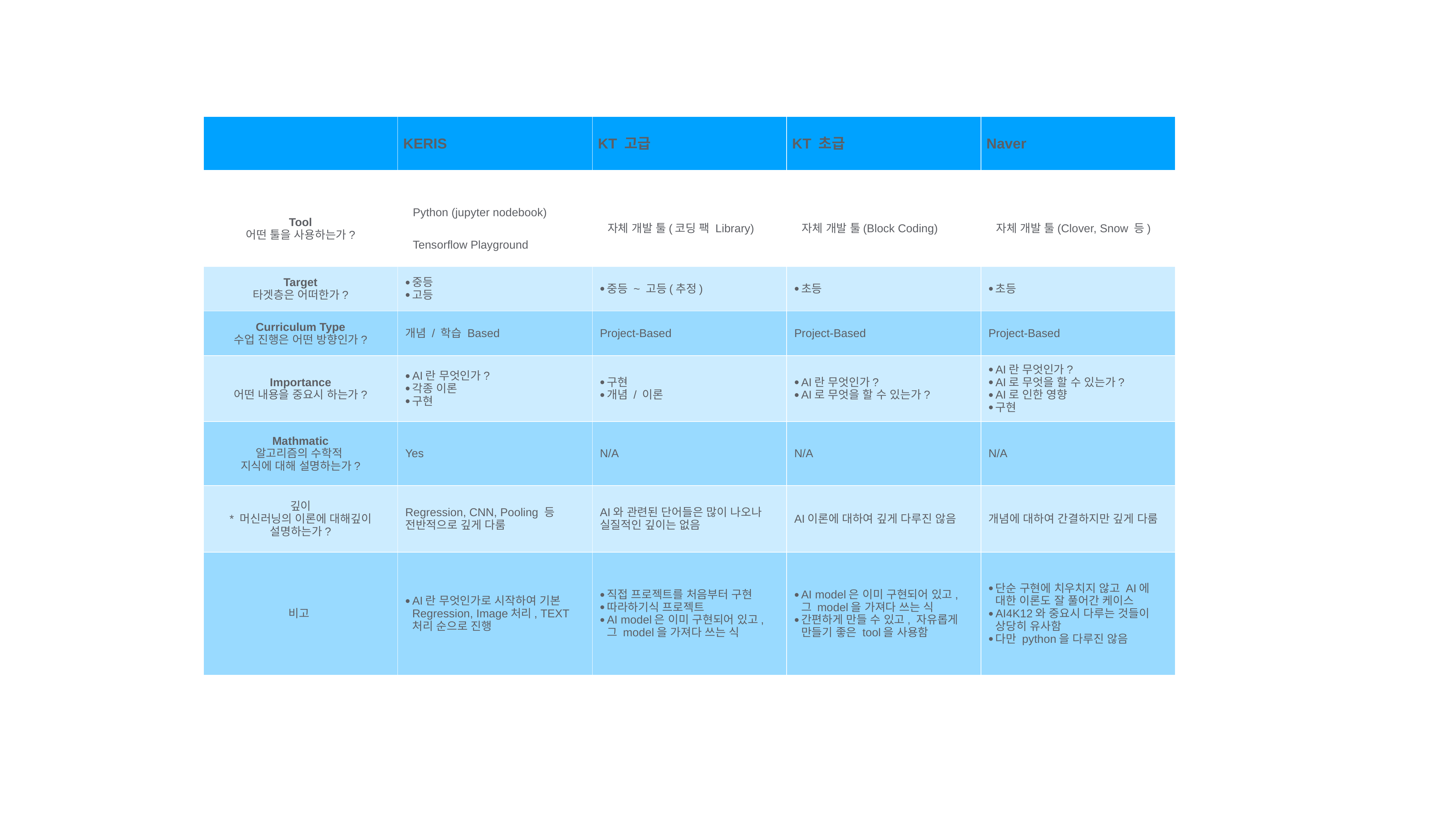

|  | KERIS | KT 고급 | KT 초급 | Naver |
| --- | --- | --- | --- | --- |
| Tool 어떤 툴을 사용하는가? | Python (jupyter nodebook) Tensorflow Playground | 자체 개발 툴(코딩 팩 Library) | 자체 개발 툴(Block Coding) | 자체 개발 툴(Clover, Snow 등) |
| Target 타겟층은 어떠한가? | 중등 고등 | 중등 ~ 고등(추정) | 초등 | 초등 |
| Curriculum Type 수업 진행은 어떤 방향인가? | 개념 / 학습 Based | Project-Based | Project-Based | Project-Based |
| Importance 어떤 내용을 중요시 하는가? | AI란 무엇인가? 각종 이론 구현 | 구현 개념 / 이론 | AI란 무엇인가? AI로 무엇을 할 수 있는가? | AI란 무엇인가? AI로 무엇을 할 수 있는가? AI로 인한 영향 구현 |
| Mathmatic 알고리즘의 수학적 지식에 대해 설명하는가? | Yes | N/A | N/A | N/A |
| 깊이 \* 머신러닝의 이론에 대해 깊이 설명하는가? | Regression, CNN, Pooling 등 전반적으로 깊게 다룸 | AI와 관련된 단어들은 많이 나오나 실질적인 깊이는 없음 | AI이론에 대하여 깊게 다루진 않음 | 개념에 대하여 간결하지만 깊게 다룸 |
| 비고 | AI란 무엇인가로 시작하여 기본 Regression, Image처리, TEXT처리 순으로 진행 | 직접 프로젝트를 처음부터 구현 따라하기식 프로젝트 AI model은 이미 구현되어 있고, 그 model을 가져다 쓰는 식 | AI model은 이미 구현되어 있고, 그 model을 가져다 쓰는 식 간편하게 만들 수 있고, 자유롭게 만들기 좋은 tool을 사용함 | 단순 구현에 치우치지 않고 AI에 대한 이론도 잘 풀어간 케이스 AI4K12와 중요시 다루는 것들이 상당히 유사함 다만 python을 다루진 않음 |